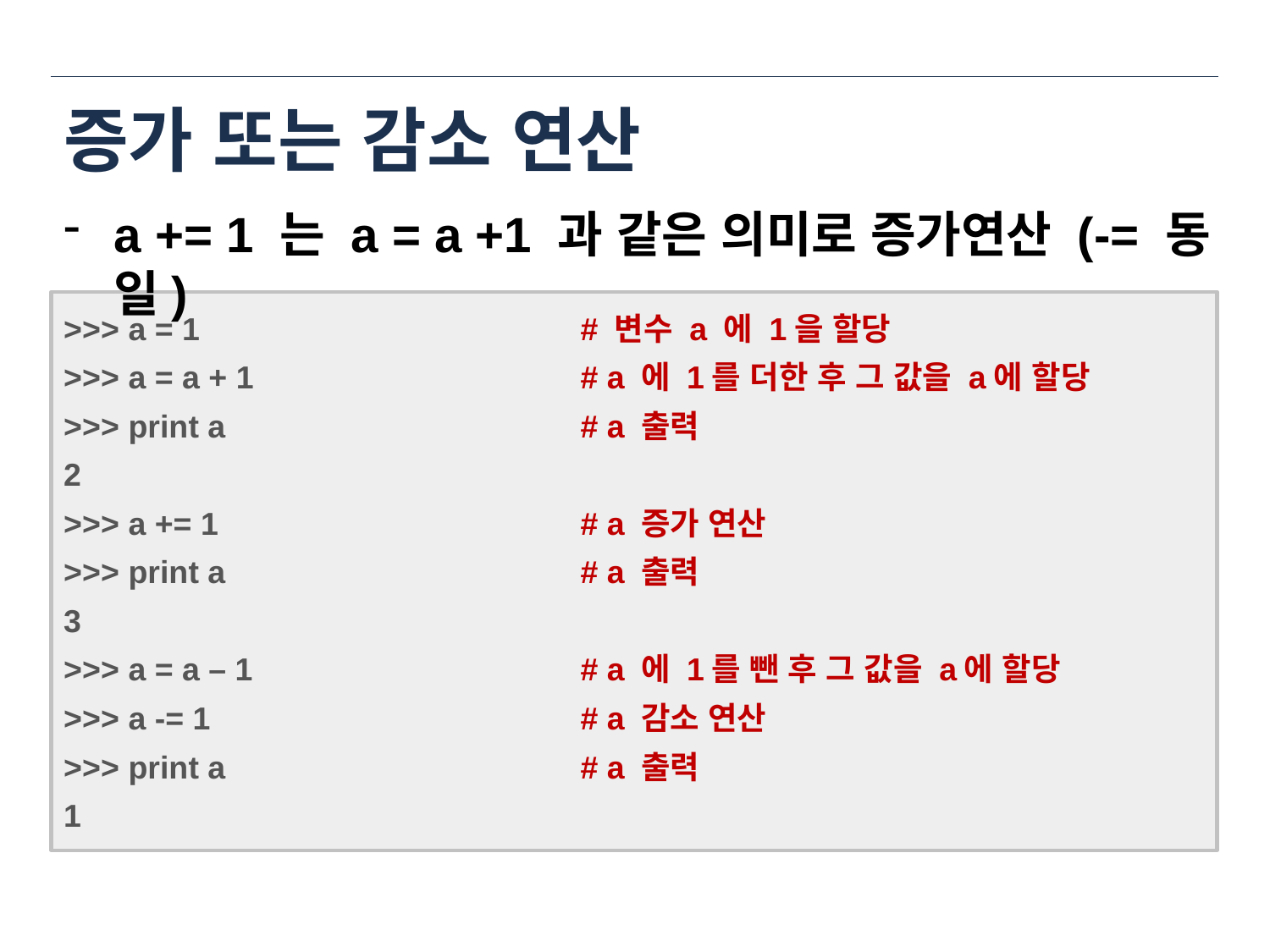

# 증가 또는 감소 연산
a += 1 는 a = a +1 과 같은 의미로 증가연산 (-= 동일)
>>> a = 1			 # 변수 a 에 1을 할당
>>> a = a + 1			 # a 에 1를 더한 후 그 값을 a에 할당
>>> print a			 # a 출력
2
>>> a += 1			 # a 증가 연산
>>> print a			 # a 출력
3
>>> a = a – 1			 # a 에 1를 뺀 후 그 값을 a에 할당
>>> a -= 1			 # a 감소 연산
>>> print a			 # a 출력
1